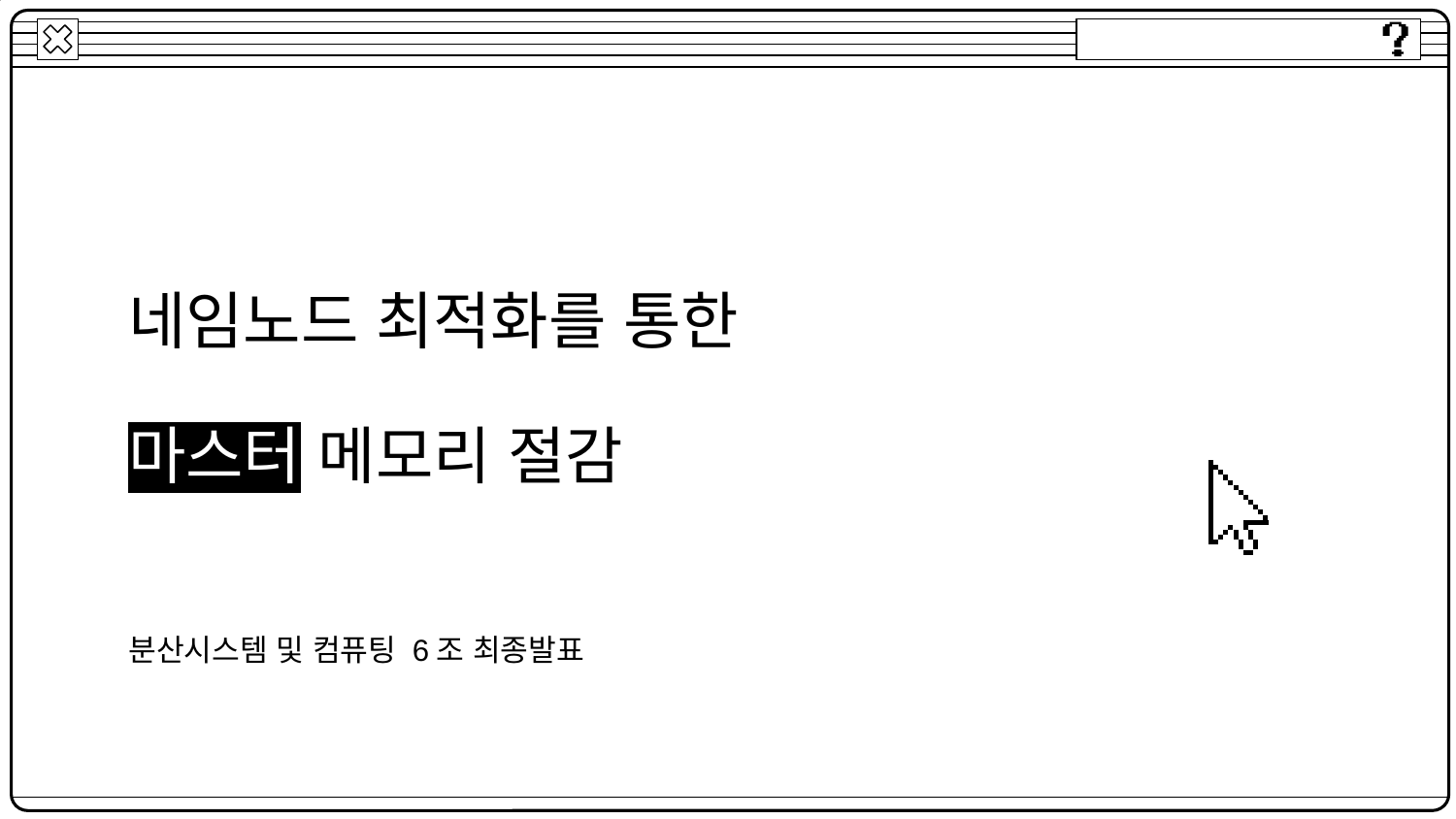

# 네임노드 최적화를 통한 마스터 메모리 절감

분산시스템 및 컴퓨팅 6조 최종발표